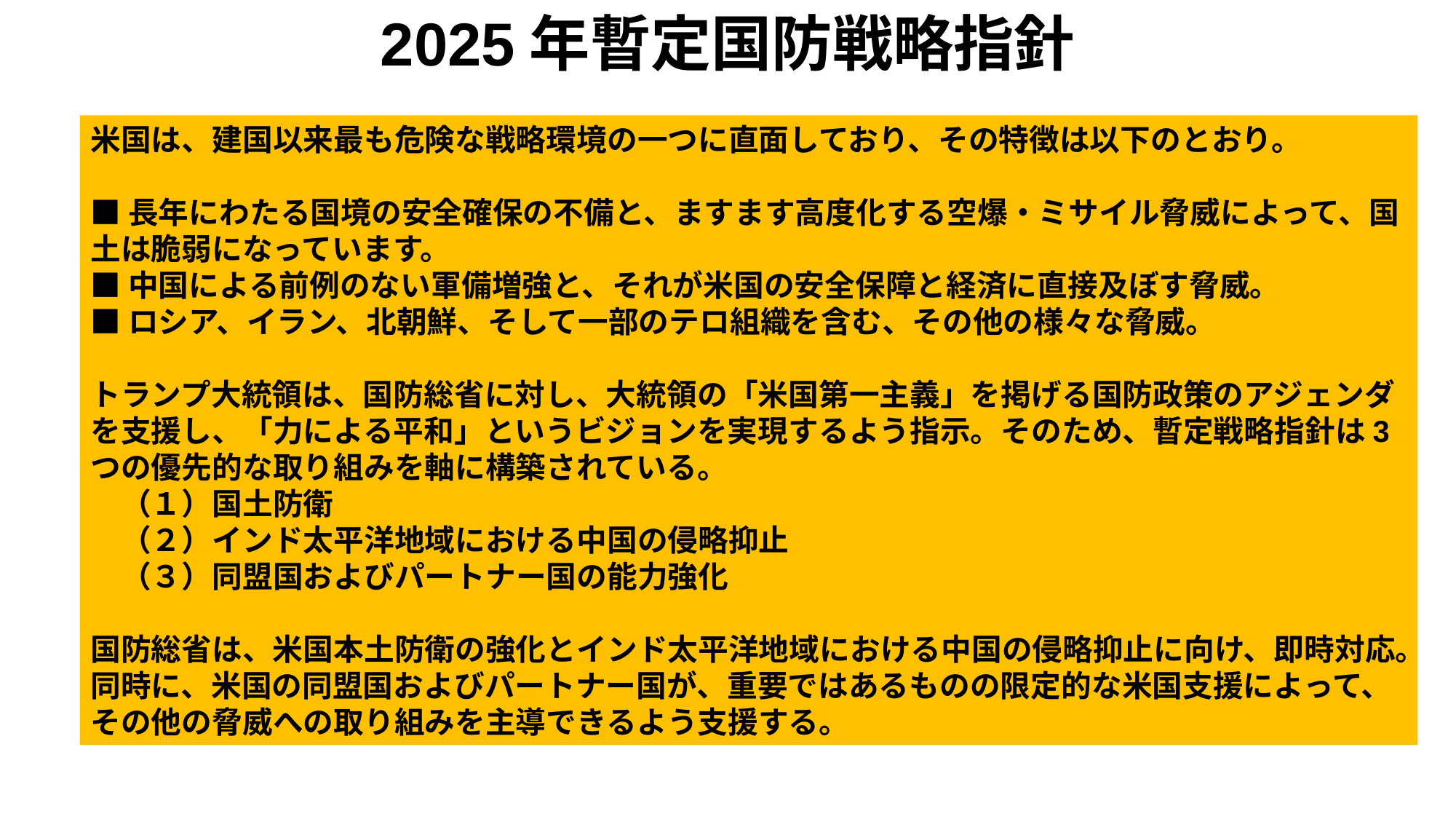

2025年暫定国防戦略指針
米国は、建国以来最も危険な戦略環境の一つに直面しており、その特徴は以下のとおり。

■長年にわたる国境の安全確保の不備と、ますます高度化する空爆・ミサイル脅威によって、国土は脆弱になっています。
■中国による前例のない軍備増強と、それが米国の安全保障と経済に直接及ぼす脅威。
■ロシア、イラン、北朝鮮、そして一部のテロ組織を含む、その他の様々な脅威。

トランプ大統領は、国防総省に対し、大統領の「米国第一主義」を掲げる国防政策のアジェンダを支援し、「力による平和」というビジョンを実現するよう指示。そのため、暫定戦略指針は3つの優先的な取り組みを軸に構築されている。
　（１）国土防衛
　（２）インド太平洋地域における中国の侵略抑止
　（３）同盟国およびパートナー国の能力強化

国防総省は、米国本土防衛の強化とインド太平洋地域における中国の侵略抑止に向け、即時対応。
同時に、米国の同盟国およびパートナー国が、重要ではあるものの限定的な米国支援によって、その他の脅威への取り組みを主導できるよう支援する。